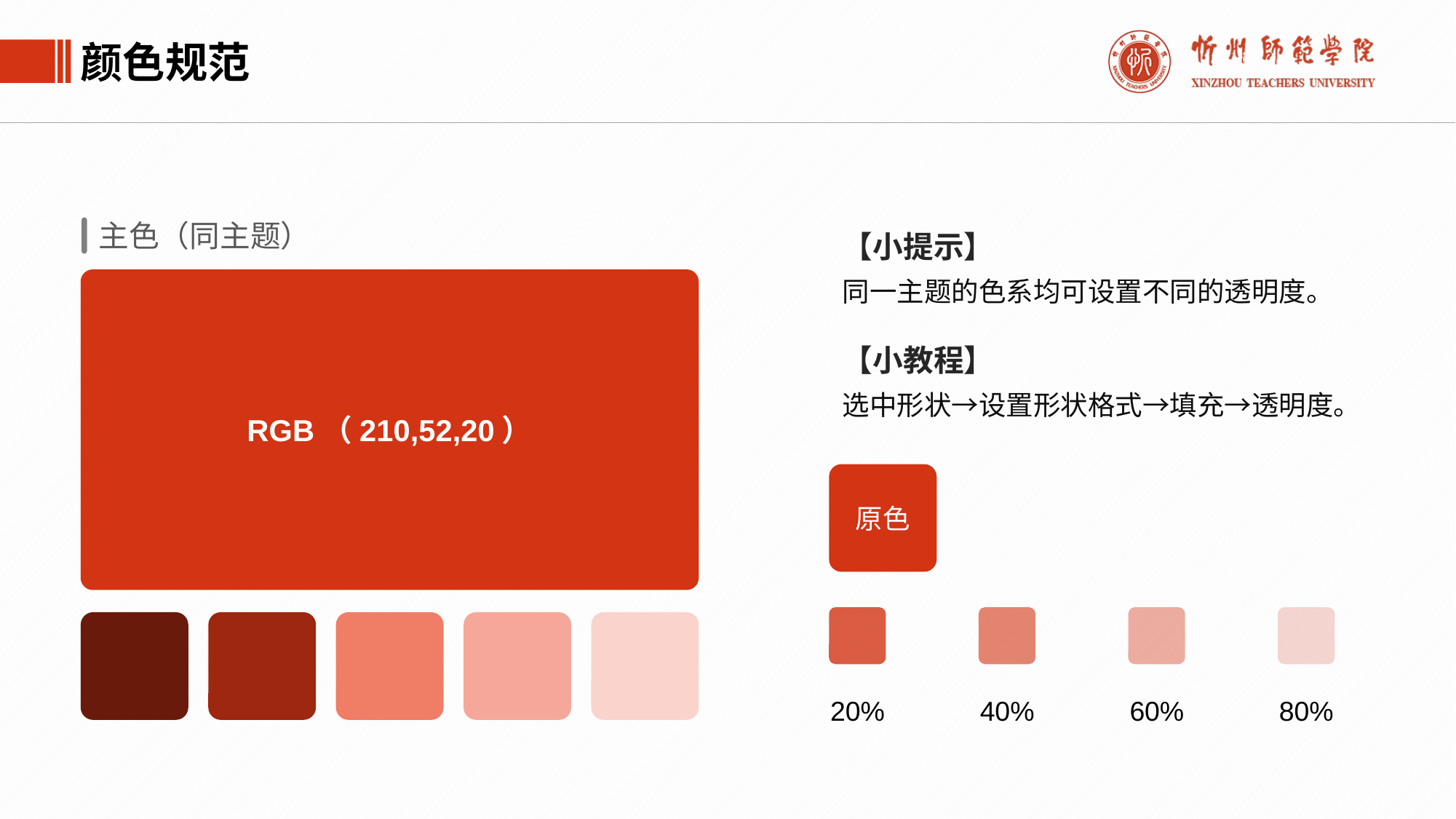

颜色规范
主色（同主题）
【小提示】
同一主题的色系均可设置不同的透明度。

【小教程】
选中形状→设置形状格式→填充→透明度。

RGB（210,52,20）
原色

20%
40%
60%
80%